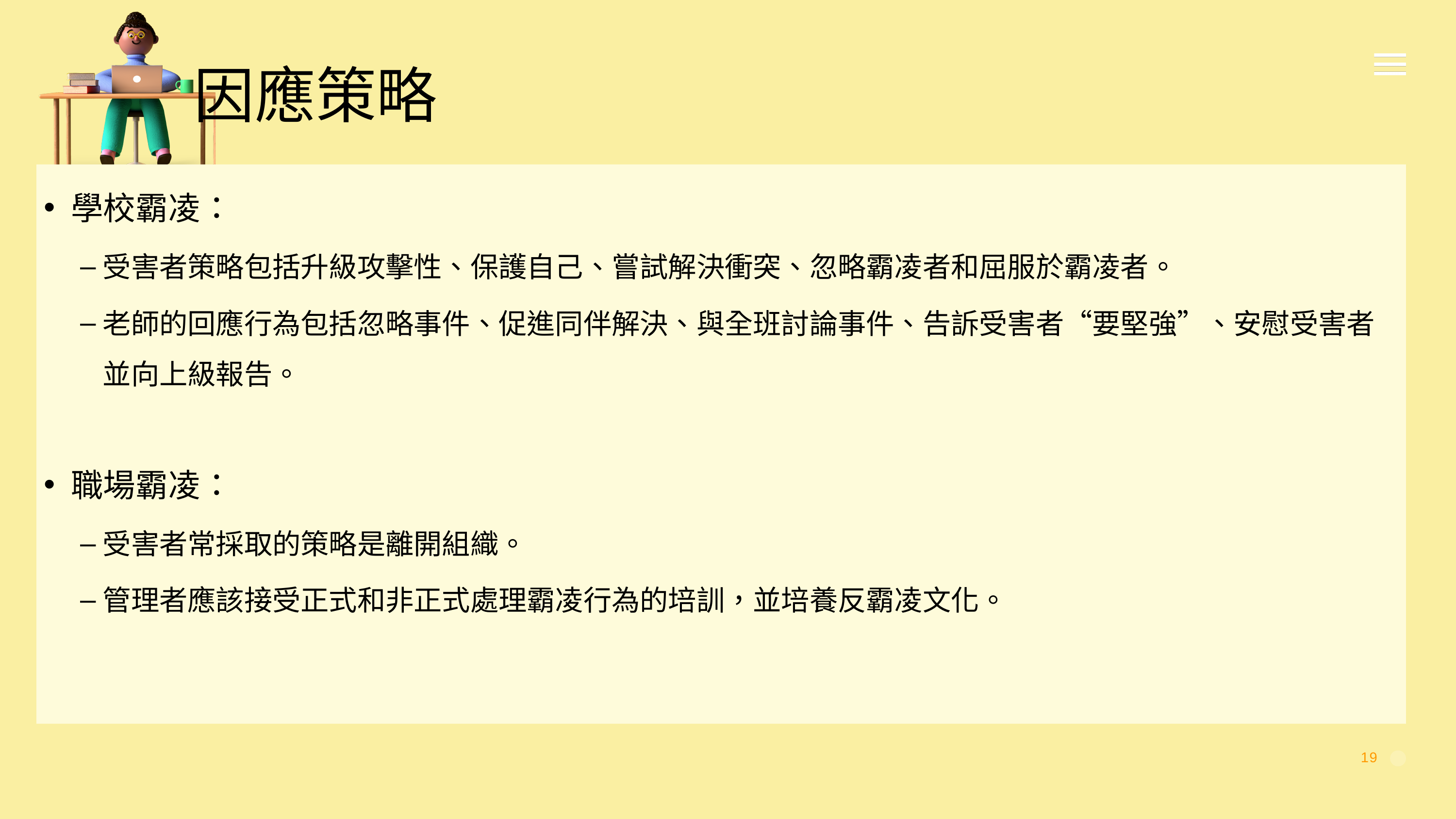

因應策略

學校霸凌：
受害者策略包括升級攻擊性、保護自己、嘗試解決衝突、忽略霸凌者和屈服於霸凌者。
老師的回應行為包括忽略事件、促進同伴解決、與全班討論事件、告訴受害者“要堅強”、安慰受害者並向上級報告。

職場霸凌：
受害者常採取的策略是離開組織。
管理者應該接受正式和非正式處理霸凌行為的培訓，並培養反霸凌文化。

19